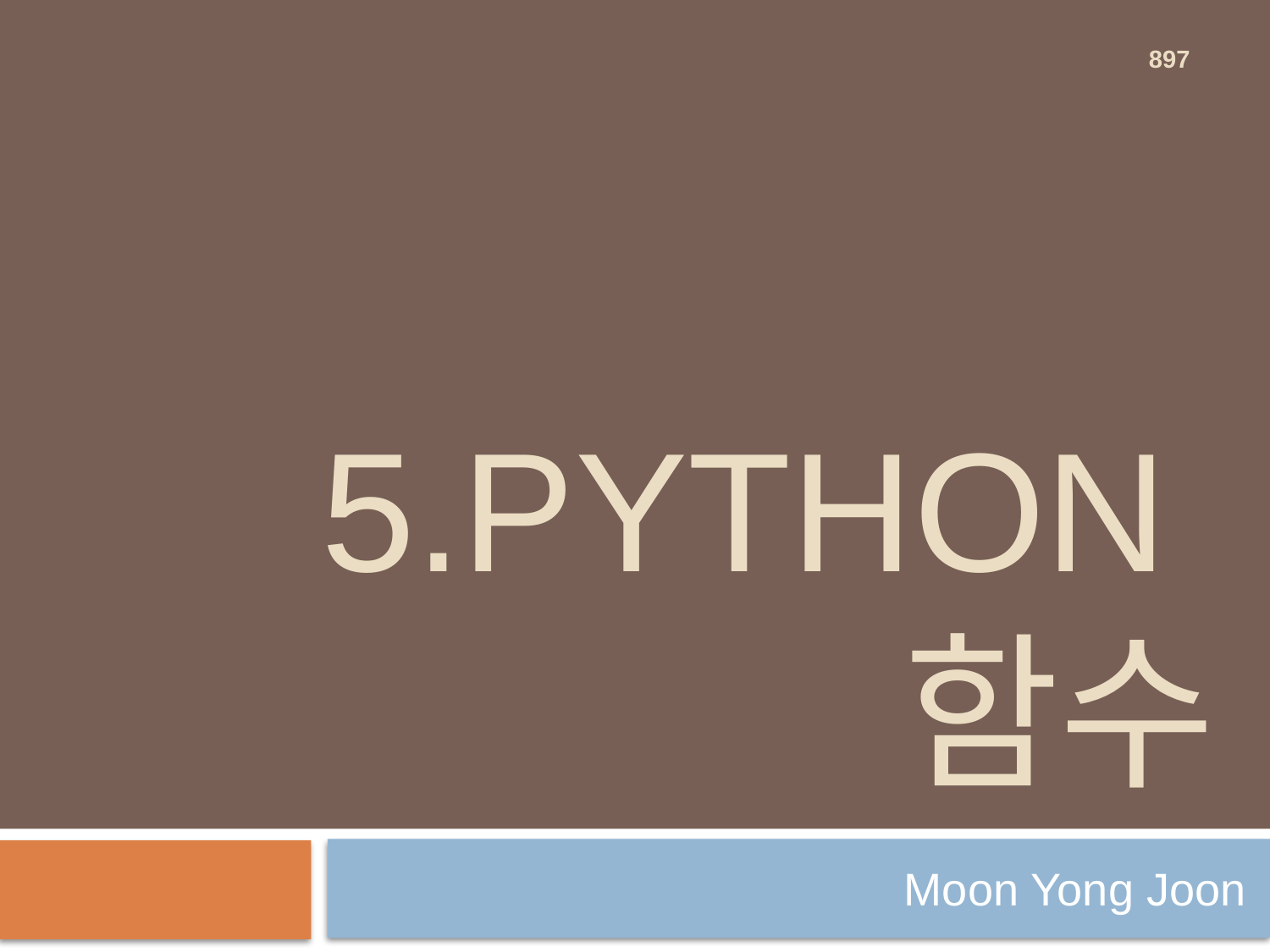

897
# 5.Python 함수
Moon Yong Joon